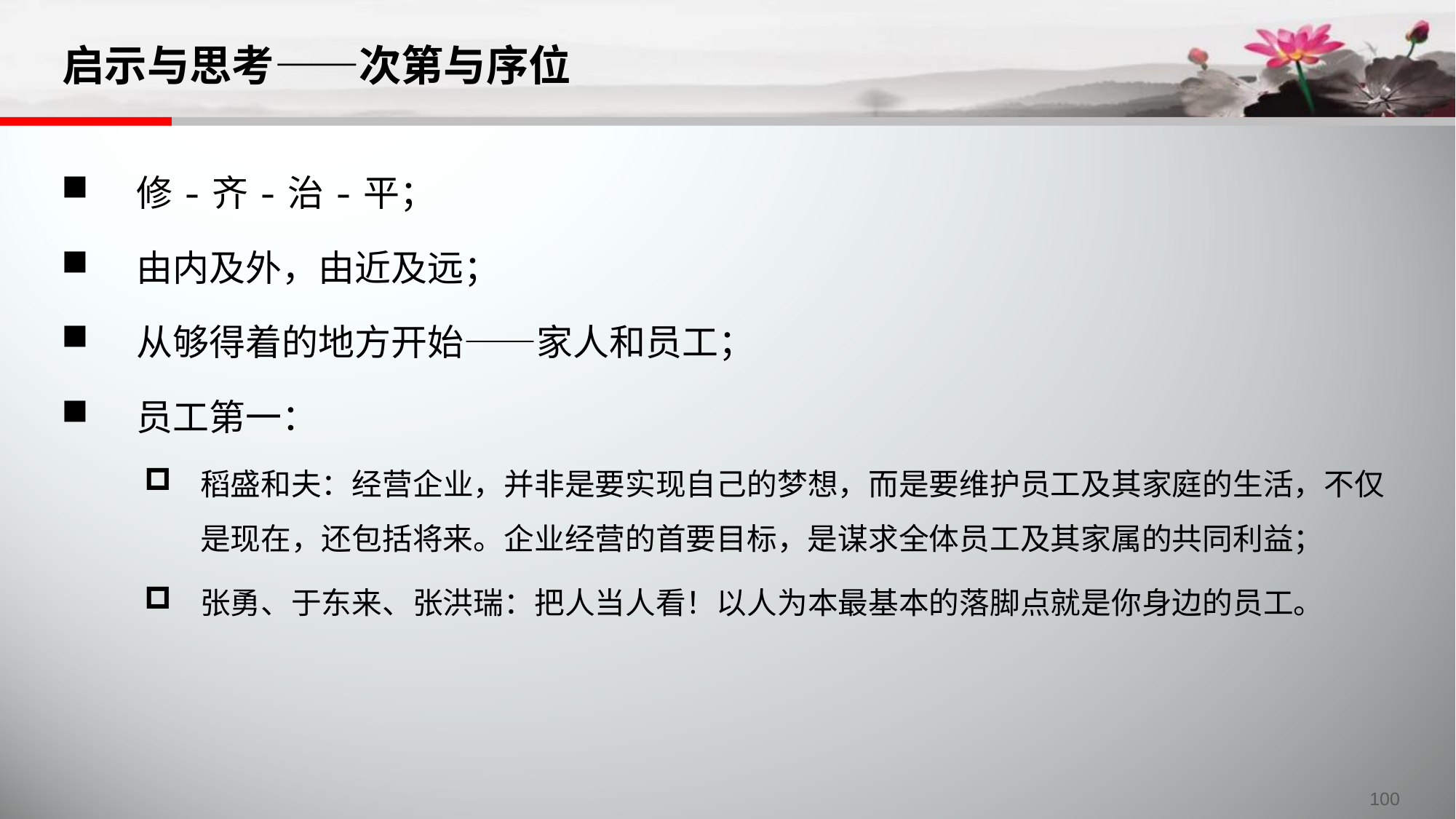

# 启示与思考——次第与序位
修-齐-治-平；
由内及外，由近及远；
从够得着的地方开始——家人和员工；
员工第一：
稻盛和夫：经营企业，并非是要实现自己的梦想，而是要维护员工及其家庭的生活，不仅是现在，还包括将来。企业经营的首要目标，是谋求全体员工及其家属的共同利益；
张勇、于东来、张洪瑞：把人当人看！以人为本最基本的落脚点就是你身边的员工。
100